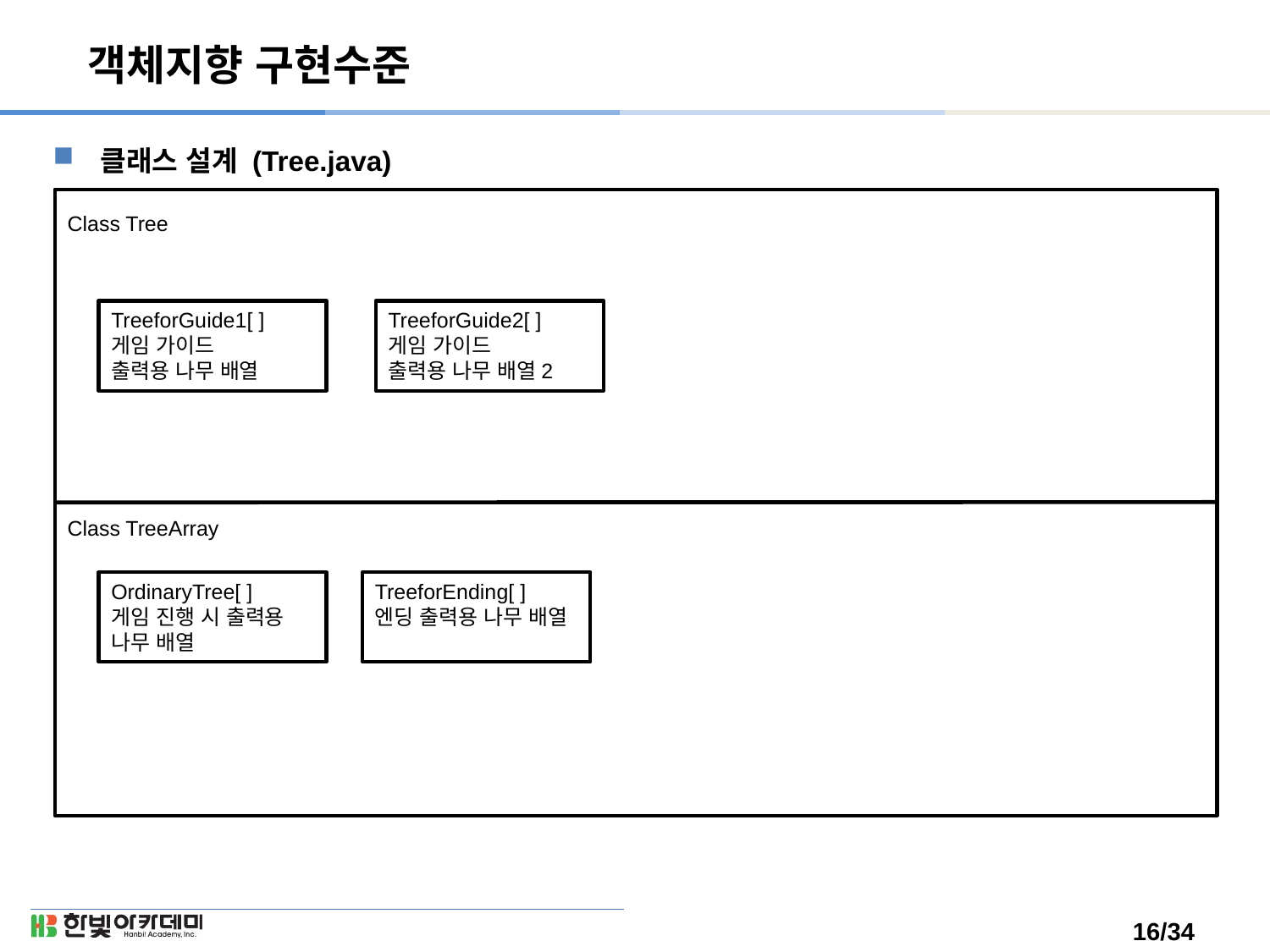

# 객체지향 구현수준
클래스 설계 (Tree.java)

Class Tree
Class TreeArray

TreeforGuide1[ ]
게임 가이드
출력용 나무 배열

TreeforGuide2[ ]
게임 가이드
출력용 나무 배열2

OrdinaryTree[ ]
게임 진행 시 출력용
나무 배열

TreeforEnding[ ]
엔딩 출력용 나무 배열